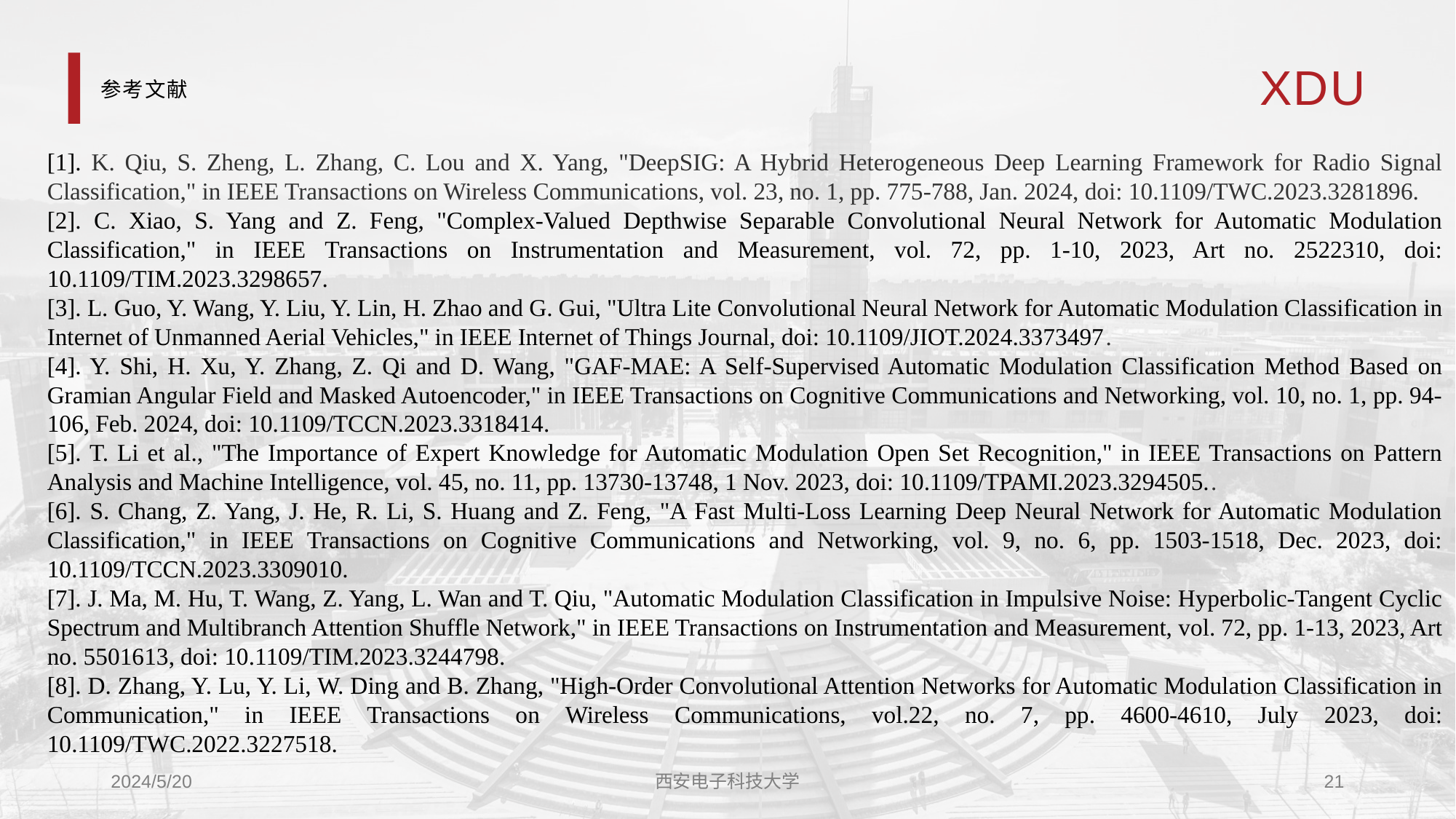

# 参考文献
[1]. K. Qiu, S. Zheng, L. Zhang, C. Lou and X. Yang, "DeepSIG: A Hybrid Heterogeneous Deep Learning Framework for Radio Signal Classification," in IEEE Transactions on Wireless Communications, vol. 23, no. 1, pp. 775-788, Jan. 2024, doi: 10.1109/TWC.2023.3281896.
[2]. C. Xiao, S. Yang and Z. Feng, "Complex-Valued Depthwise Separable Convolutional Neural Network for Automatic Modulation Classification," in IEEE Transactions on Instrumentation and Measurement, vol. 72, pp. 1-10, 2023, Art no. 2522310, doi: 10.1109/TIM.2023.3298657.
[3]. L. Guo, Y. Wang, Y. Liu, Y. Lin, H. Zhao and G. Gui, "Ultra Lite Convolutional Neural Network for Automatic Modulation Classification in Internet of Unmanned Aerial Vehicles," in IEEE Internet of Things Journal, doi: 10.1109/JIOT.2024.3373497.
[4]. Y. Shi, H. Xu, Y. Zhang, Z. Qi and D. Wang, "GAF-MAE: A Self-Supervised Automatic Modulation Classification Method Based on Gramian Angular Field and Masked Autoencoder," in IEEE Transactions on Cognitive Communications and Networking, vol. 10, no. 1, pp. 94-106, Feb. 2024, doi: 10.1109/TCCN.2023.3318414.
[5]. T. Li et al., "The Importance of Expert Knowledge for Automatic Modulation Open Set Recognition," in IEEE Transactions on Pattern Analysis and Machine Intelligence, vol. 45, no. 11, pp. 13730-13748, 1 Nov. 2023, doi: 10.1109/TPAMI.2023.3294505..
[6]. S. Chang, Z. Yang, J. He, R. Li, S. Huang and Z. Feng, "A Fast Multi-Loss Learning Deep Neural Network for Automatic Modulation Classification," in IEEE Transactions on Cognitive Communications and Networking, vol. 9, no. 6, pp. 1503-1518, Dec. 2023, doi: 10.1109/TCCN.2023.3309010.
[7]. J. Ma, M. Hu, T. Wang, Z. Yang, L. Wan and T. Qiu, "Automatic Modulation Classification in Impulsive Noise: Hyperbolic-Tangent Cyclic Spectrum and Multibranch Attention Shuffle Network," in IEEE Transactions on Instrumentation and Measurement, vol. 72, pp. 1-13, 2023, Art no. 5501613, doi: 10.1109/TIM.2023.3244798.
[8]. D. Zhang, Y. Lu, Y. Li, W. Ding and B. Zhang, "High-Order Convolutional Attention Networks for Automatic Modulation Classification in Communication," in IEEE Transactions on Wireless Communications, vol.22, no. 7, pp. 4600-4610, July 2023, doi: 10.1109/TWC.2022.3227518.
2024/5/20
西安电子科技大学
21